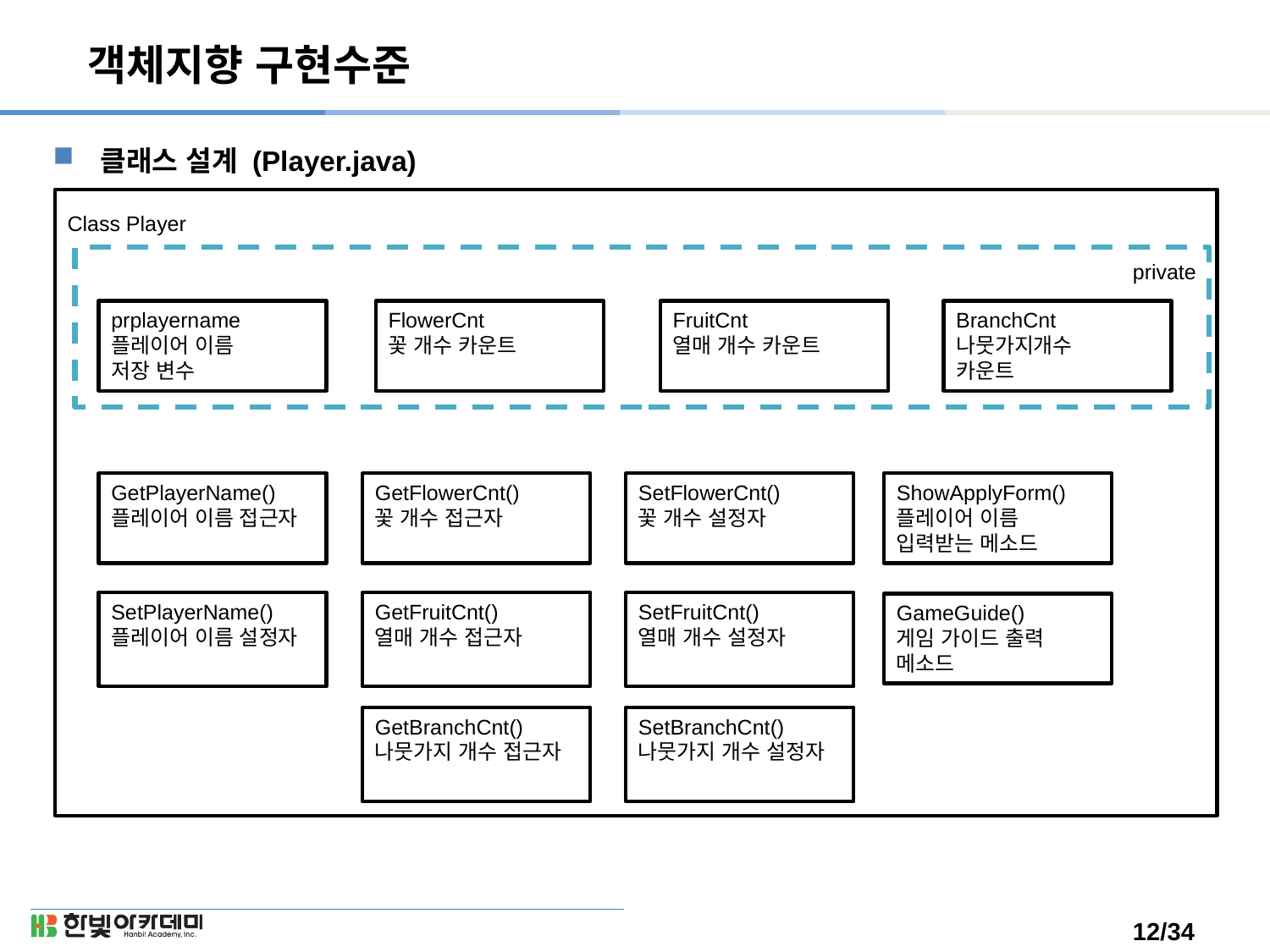

# 객체지향 구현수준
클래스 설계 (Player.java)

Class Player

private

prplayername
플레이어 이름
저장 변수

FlowerCnt
꽃 개수 카운트

FruitCnt
열매 개수 카운트

BranchCnt
나뭇가지개수
카운트

GetPlayerName()
플레이어 이름 접근자

GetFlowerCnt()
꽃 개수 접근자
SetFlowerCnt()
꽃 개수 설정자

ShowApplyForm()
플레이어 이름
입력받는 메소드

SetPlayerName()
플레이어 이름 설정자

GetFruitCnt()
열매 개수 접근자

SetFruitCnt()
열매 개수 설정자
GameGuide()
게임 가이드 출력
메소드

GetBranchCnt()
나뭇가지 개수 접근자

SetBranchCnt()
나뭇가지 개수 설정자